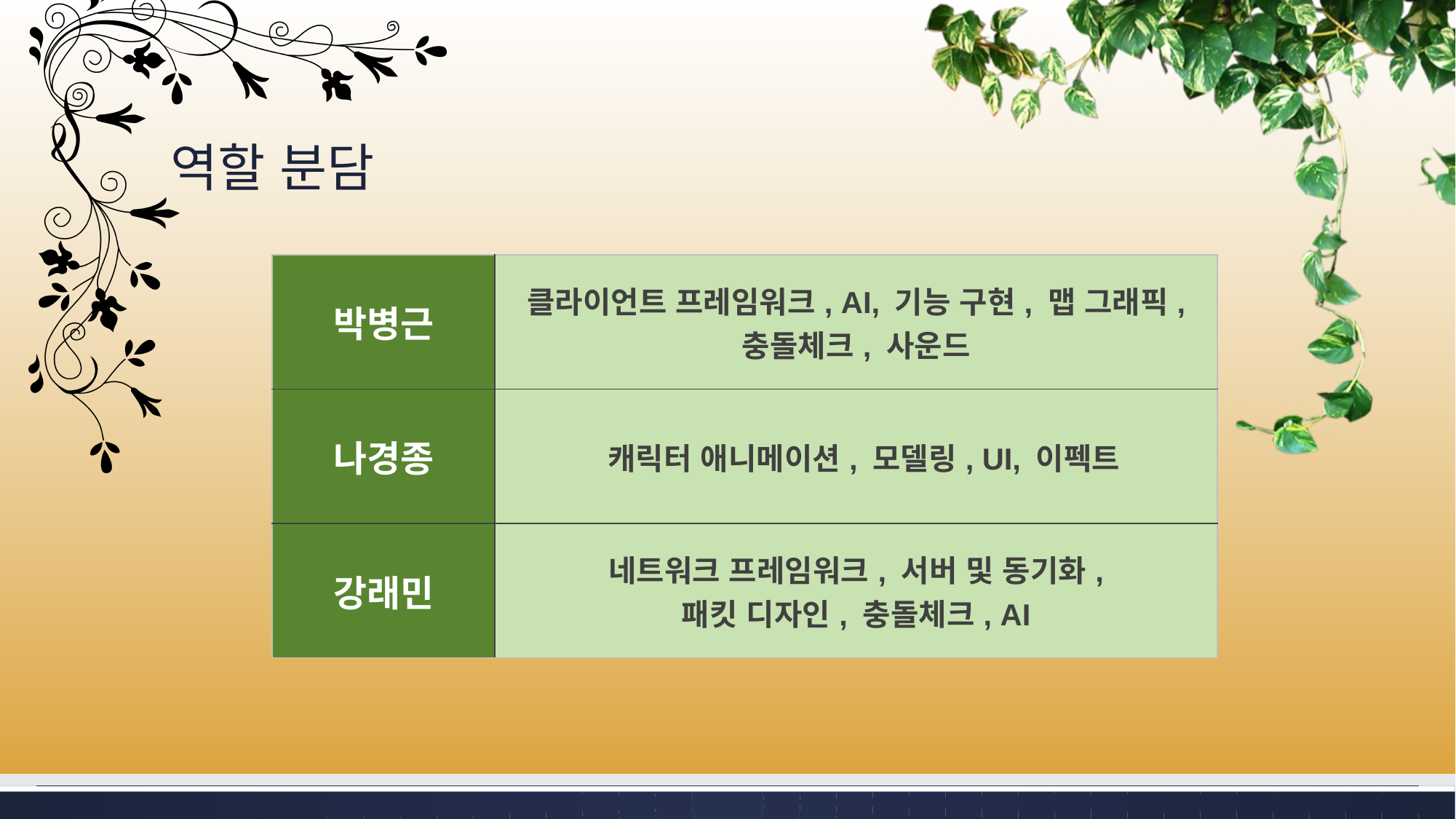

# 역할 분담
| 박병근 | 클라이언트 프레임워크, AI, 기능 구현, 맵 그래픽, 충돌체크, 사운드 |
| --- | --- |
| 나경종 | 캐릭터 애니메이션, 모델링, UI, 이펙트 |
| 강래민 | 네트워크 프레임워크, 서버 및 동기화, 패킷 디자인, 충돌체크, AI |